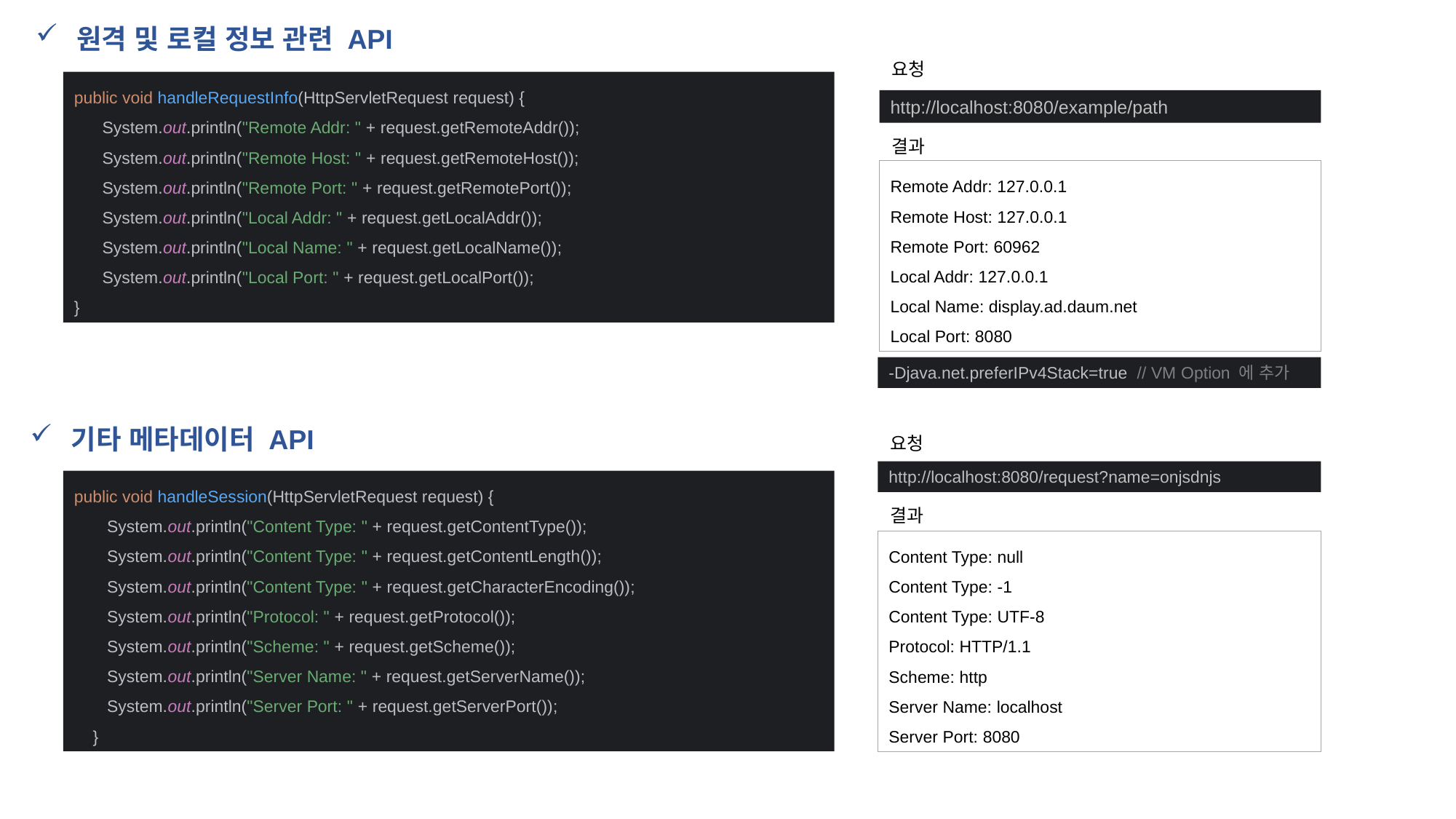

원격 및 로컬 정보 관련 API
요청
public void handleRequestInfo(HttpServletRequest request) {
      System.out.println("Remote Addr: " + request.getRemoteAddr());
      System.out.println("Remote Host: " + request.getRemoteHost());
      System.out.println("Remote Port: " + request.getRemotePort());
      System.out.println("Local Addr: " + request.getLocalAddr());
      System.out.println("Local Name: " + request.getLocalName());
      System.out.println("Local Port: " + request.getLocalPort());
}
http://localhost:8080/example/path
결과
Remote Addr: 127.0.0.1
Remote Host: 127.0.0.1
Remote Port: 60962
Local Addr: 127.0.0.1
Local Name: display.ad.daum.net
Local Port: 8080
-Djava.net.preferIPv4Stack=true  // VM Option 에 추가
기타 메타데이터 API
요청
http://localhost:8080/request?name=onjsdnjs
public void handleSession(HttpServletRequest request) {
       System.out.println("Content Type: " + request.getContentType());
       System.out.println("Content Type: " + request.getContentLength());
       System.out.println("Content Type: " + request.getCharacterEncoding());
       System.out.println("Protocol: " + request.getProtocol());
       System.out.println("Scheme: " + request.getScheme());
       System.out.println("Server Name: " + request.getServerName());
       System.out.println("Server Port: " + request.getServerPort());
    }
결과
Content Type: null
Content Type: -1
Content Type: UTF-8
Protocol: HTTP/1.1
Scheme: http
Server Name: localhost
Server Port: 8080